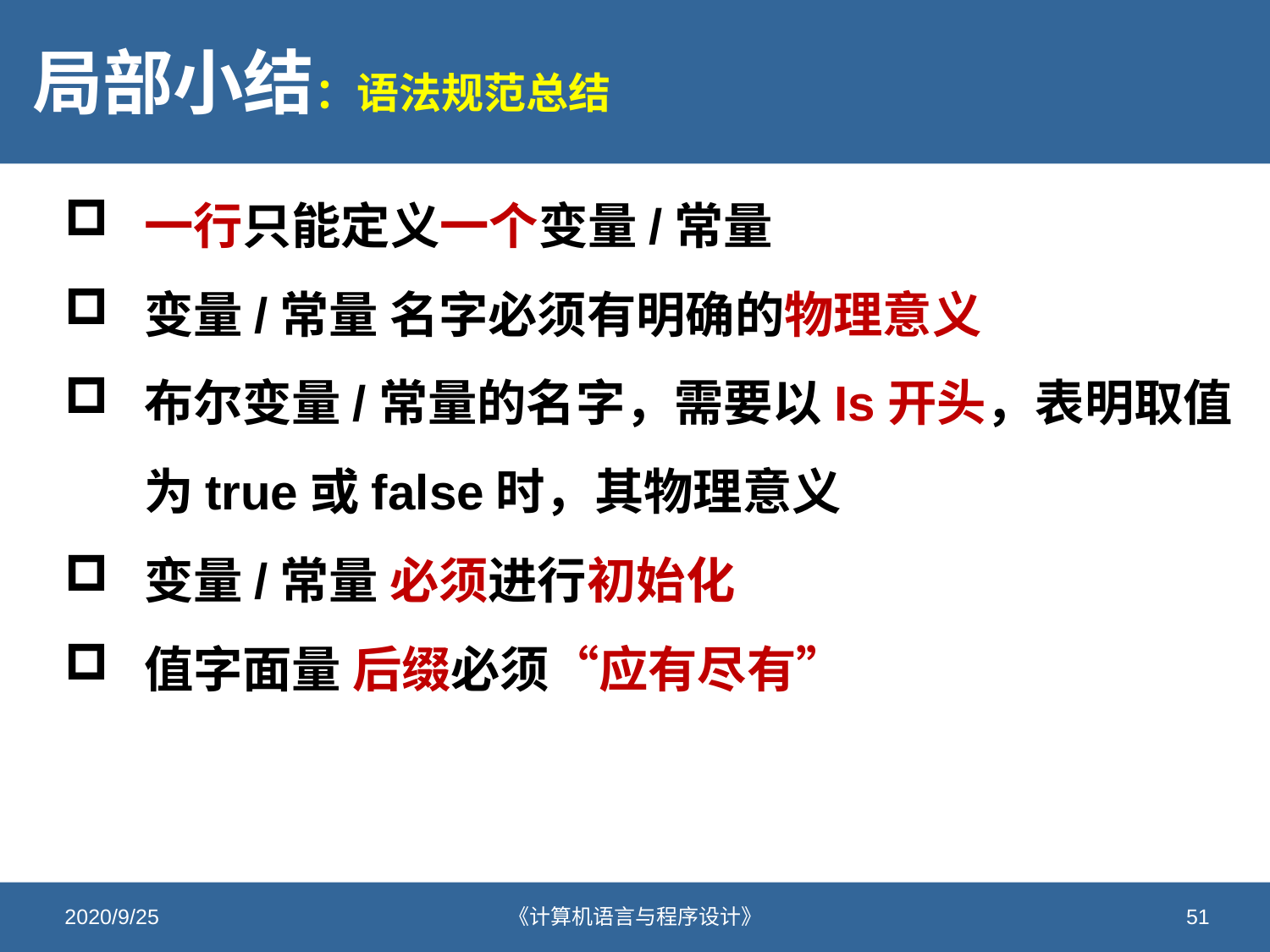

# 局部小结：语法规范总结
一行只能定义一个变量/常量
变量/常量 名字必须有明确的物理意义
布尔变量/常量的名字，需要以Is开头，表明取值为true或false时，其物理意义
变量/常量 必须进行初始化
值字面量 后缀必须“应有尽有”
2020/9/25
《计算机语言与程序设计》
51